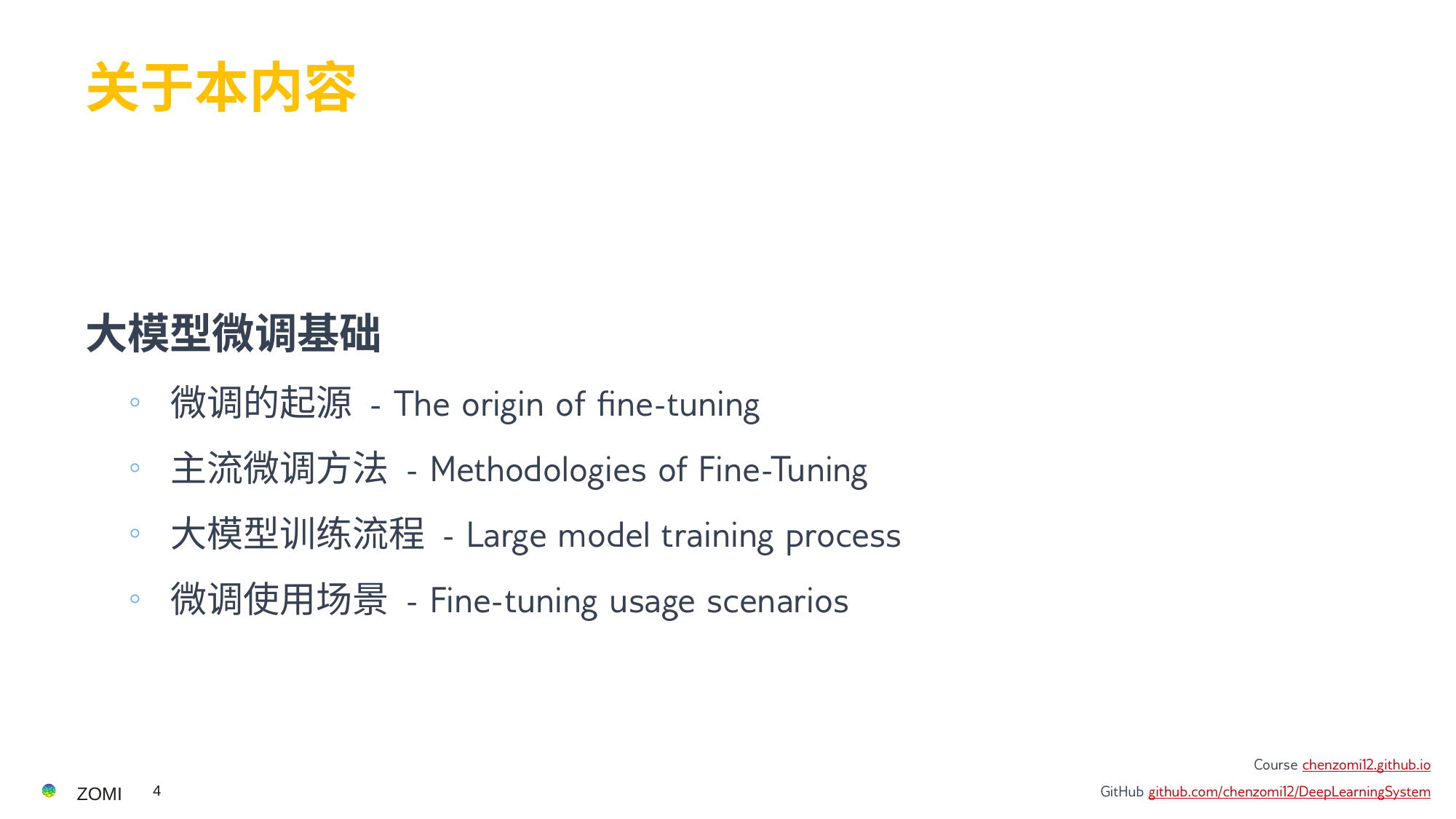

# 关于本内容
大模型微调基础
微调的起源 - The origin of fine-tuning
主流微调方法 - Methodologies of Fine-Tuning
大模型训练流程 - Large model training process
微调使用场景 - Fine-tuning usage scenarios